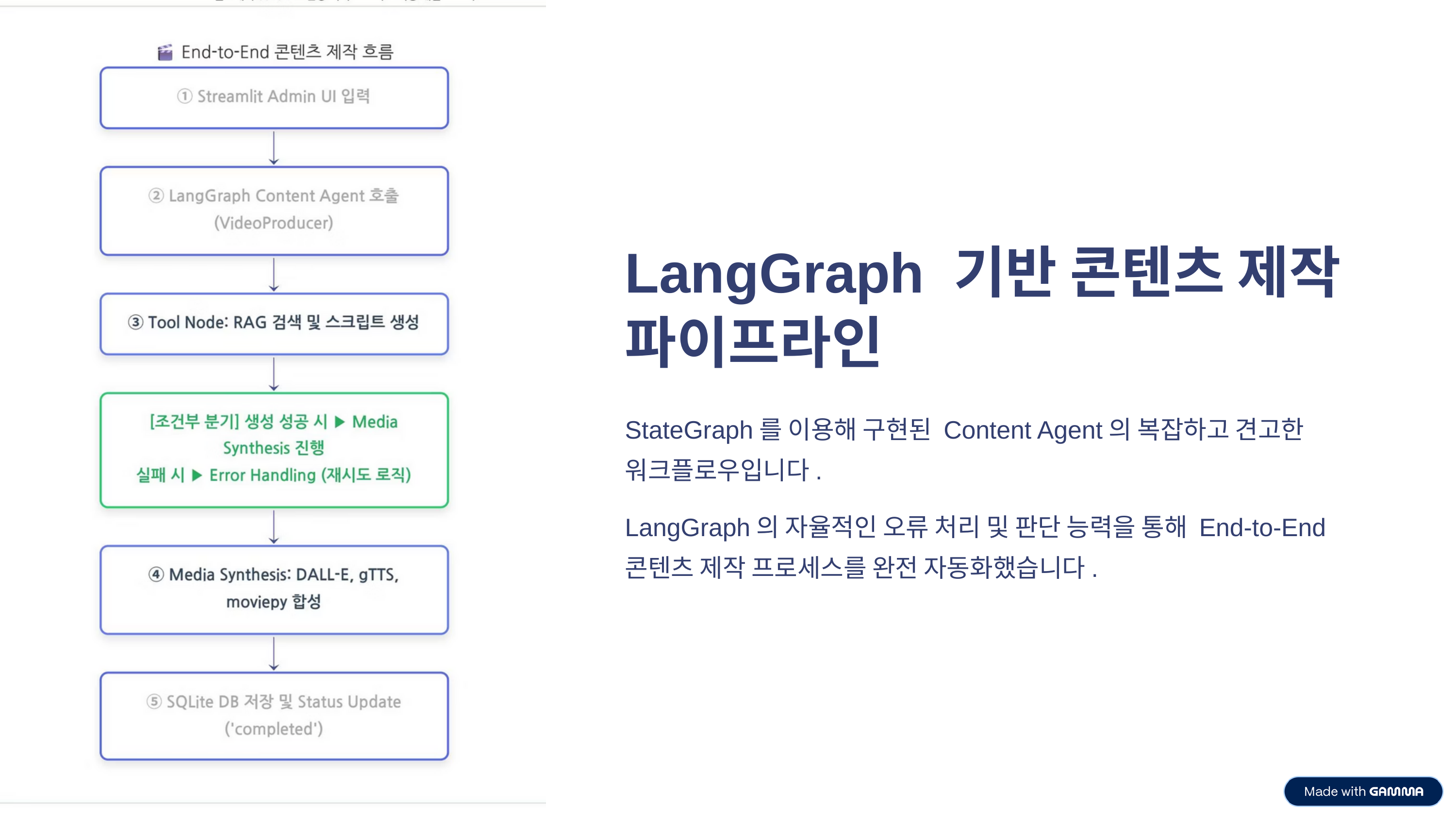

LangGraph 기반 콘텐츠 제작 파이프라인
StateGraph를 이용해 구현된 Content Agent의 복잡하고 견고한
워크플로우입니다.
LangGraph의 자율적인 오류 처리 및 판단 능력을 통해 End-to-End
콘텐츠 제작 프로세스를 완전 자동화했습니다.